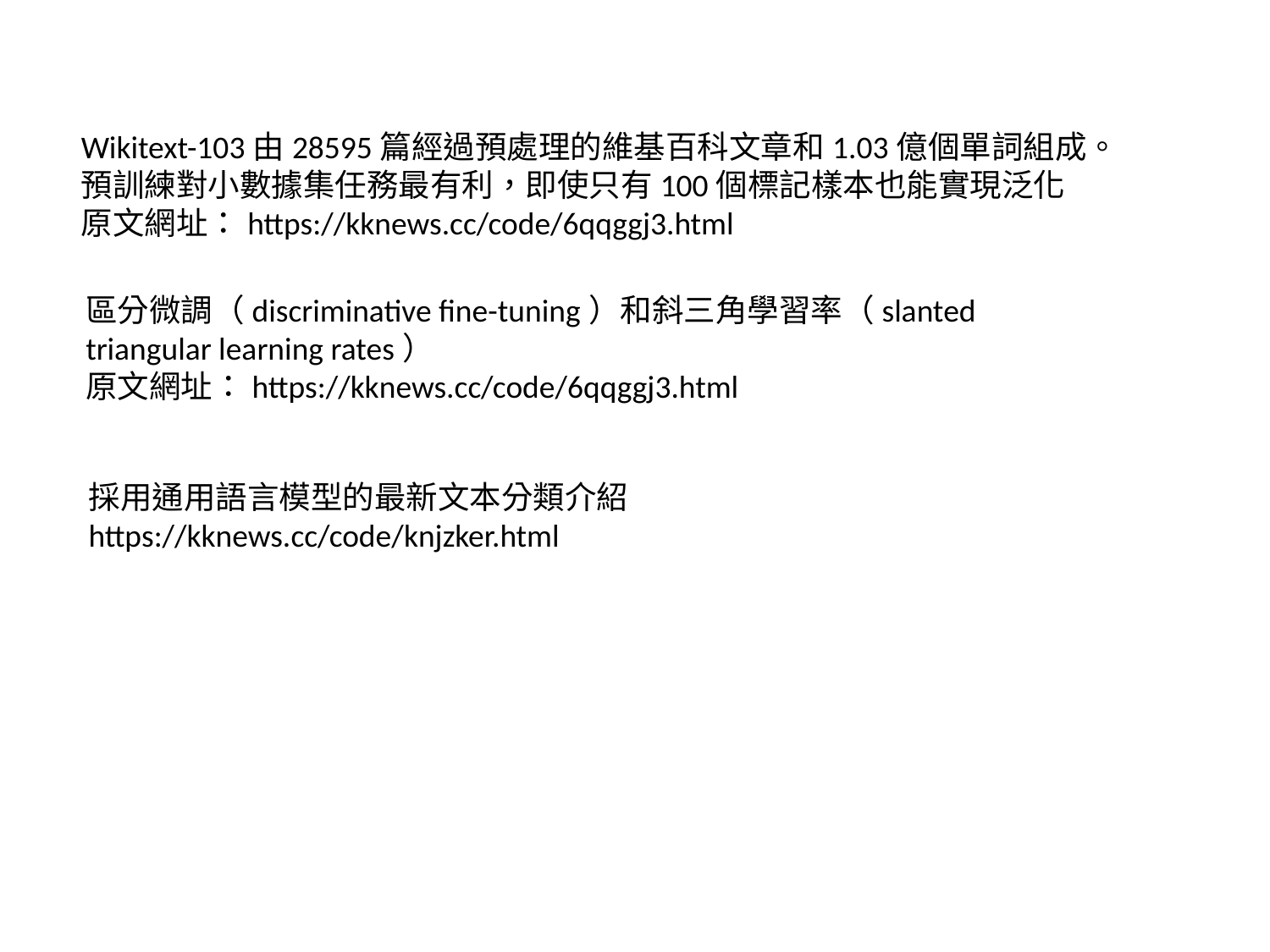

Wikitext-103由28595篇經過預處理的維基百科文章和1.03億個單詞組成。預訓練對小數據集任務最有利，即使只有100個標記樣本也能實現泛化
原文網址：https://kknews.cc/code/6qqggj3.html
區分微調（discriminative fine-tuning）和斜三角學習率（slanted triangular learning rates）
原文網址：https://kknews.cc/code/6qqggj3.html
採用通用語言模型的最新文本分類介紹
https://kknews.cc/code/knjzker.html